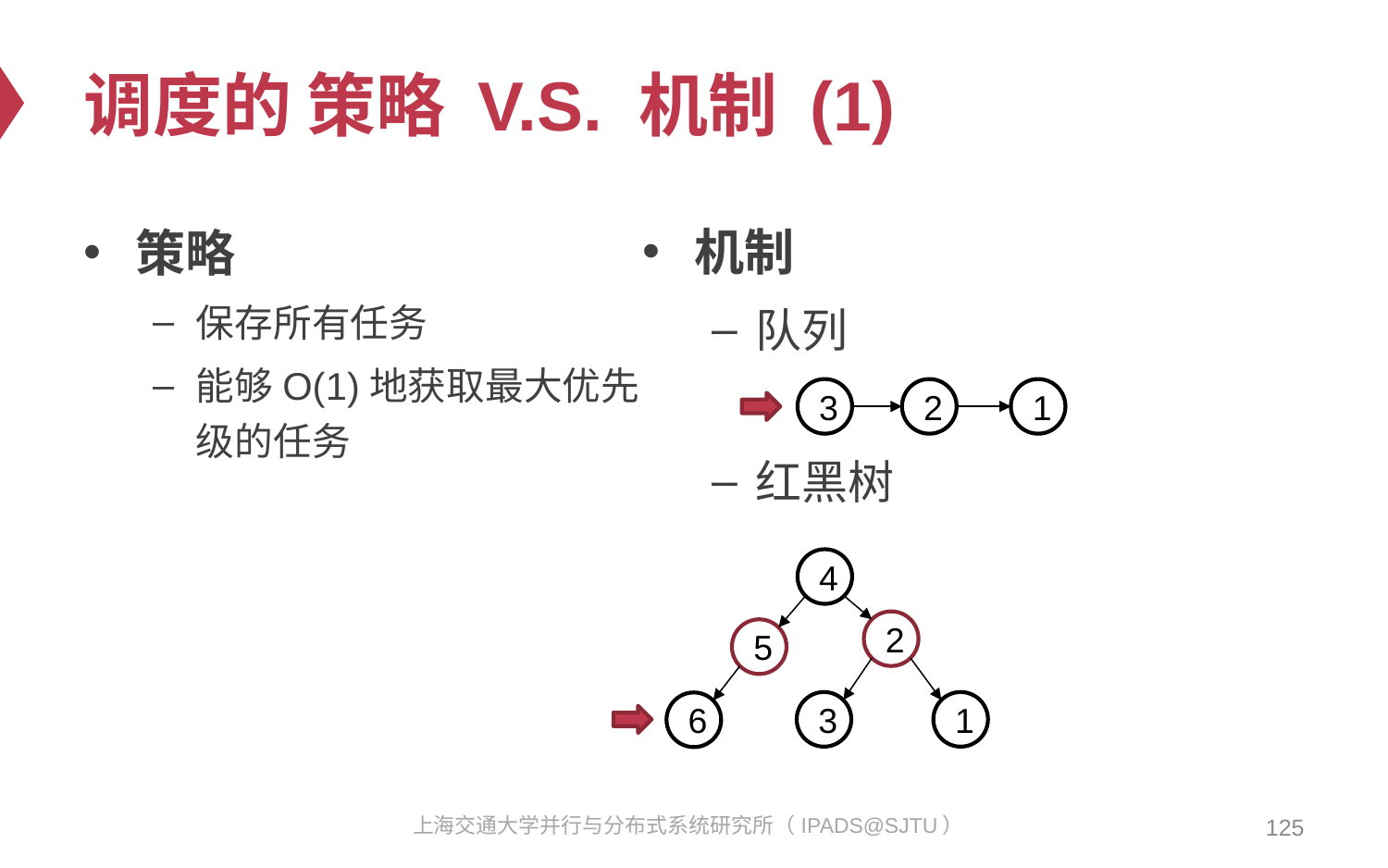

# 调度的 策略 V.S. 机制 (1)
机制
队列

红黑树
策略
保存所有任务
能够O(1)地获取最大优先级的任务
3
2
1

4
2
5
3
1
6

125
上海交通大学并行与分布式系统研究所（IPADS@SJTU）